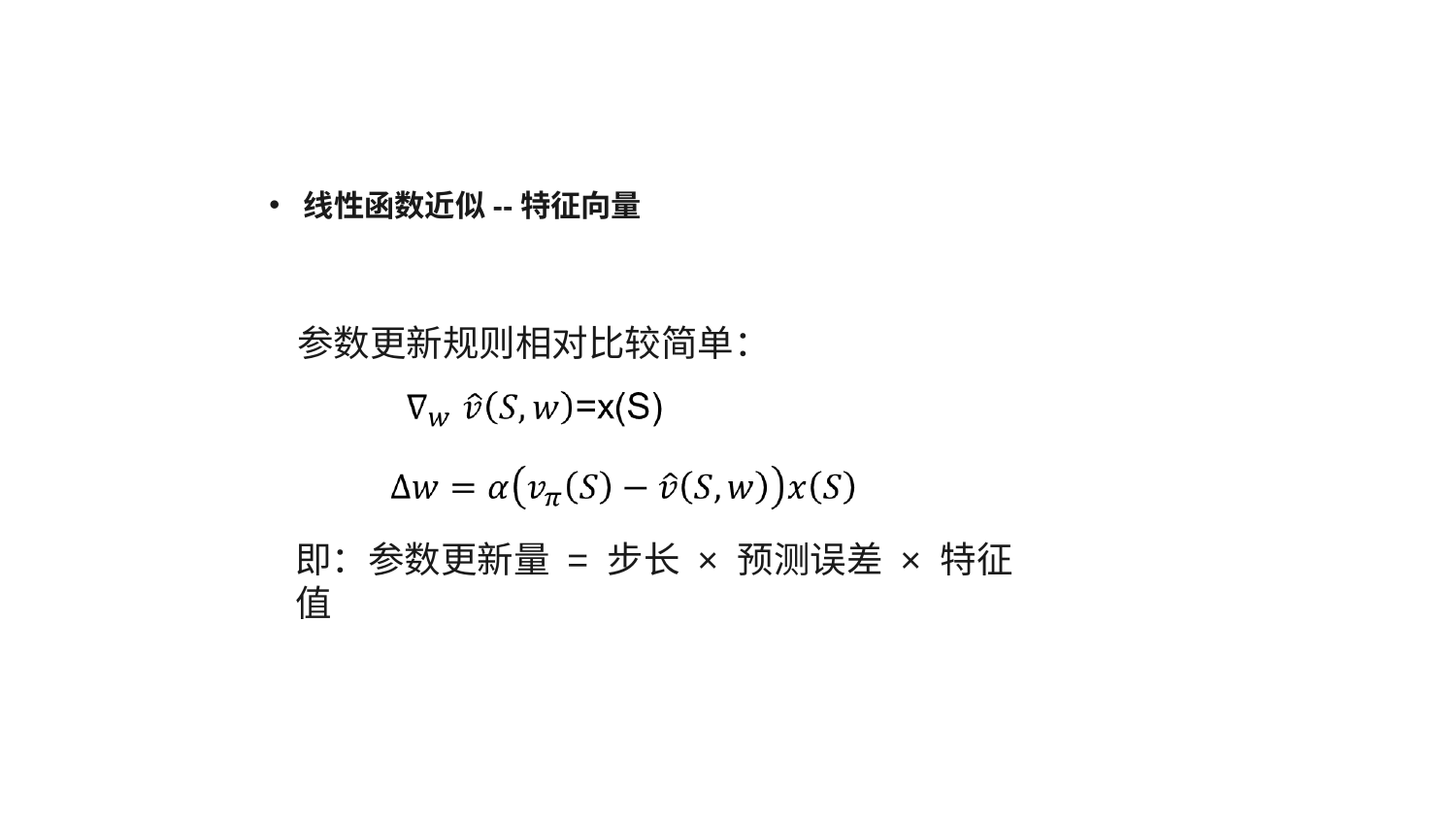

Incremental Methods

线性函数近似--特征向量
参数更新规则相对比较简单：

即：参数更新量 = 步长 × 预测误差 × 特征值